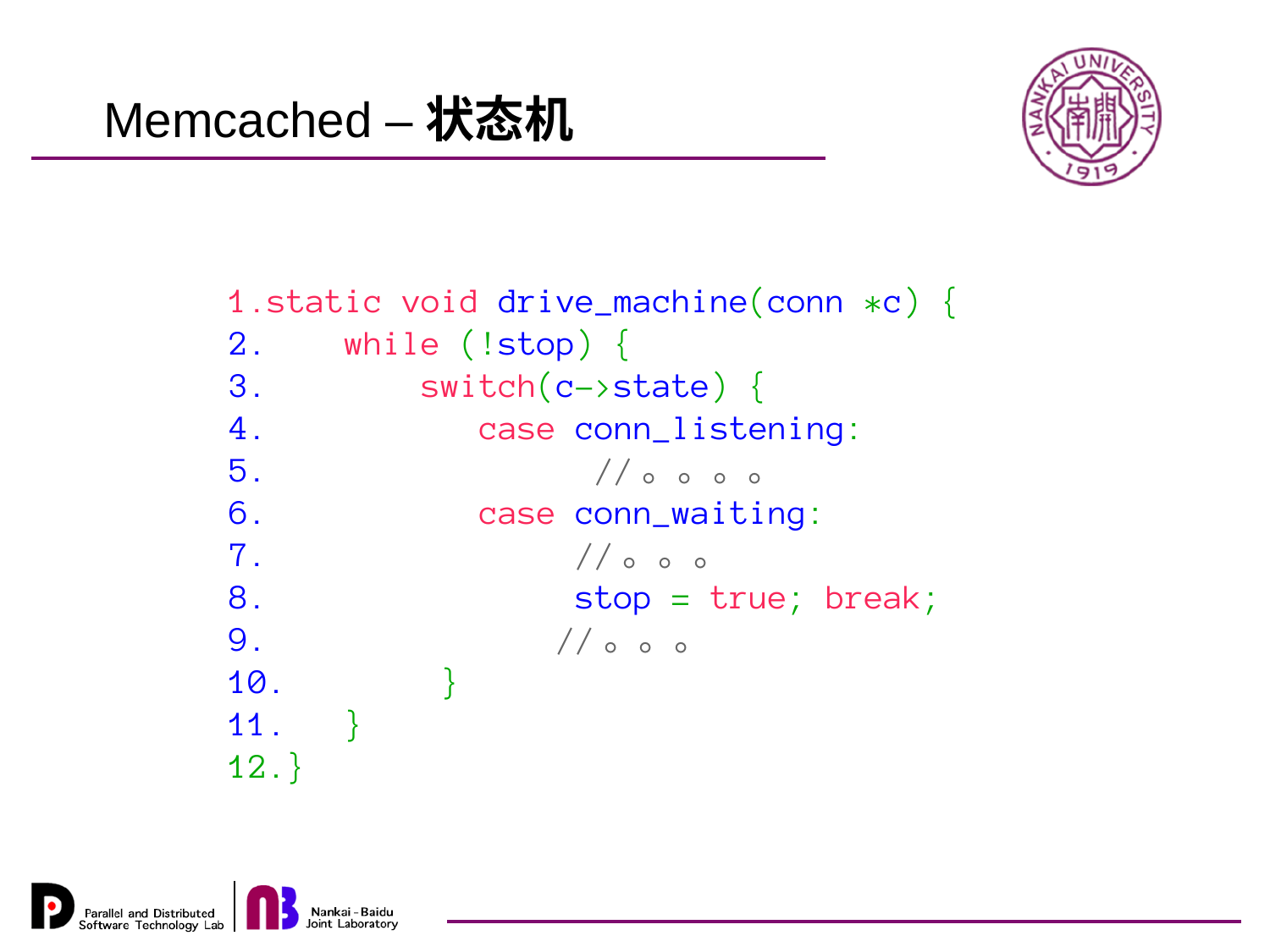

Memcached –状态机

static void drive_machine(conn *c) {
    while (!stop) {
        switch(c->state) {
           case conn_listening:
                 //。。。。
           case conn_waiting:
                //。。。
                stop = true; break;
               //。。。
        }
   }
}